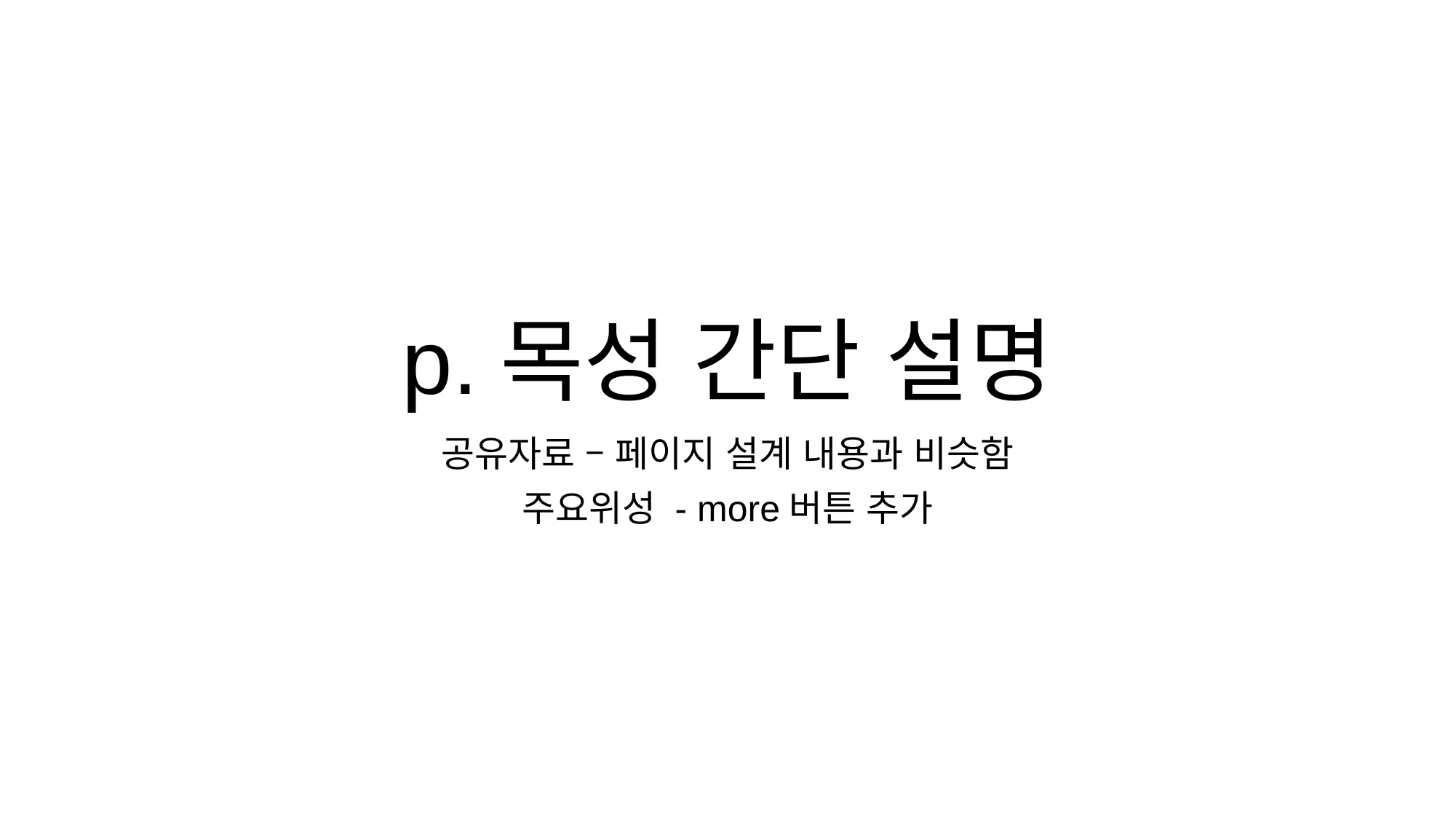

# p.목성 간단 설명
공유자료 – 페이지 설계 내용과 비슷함
주요위성 - more버튼 추가